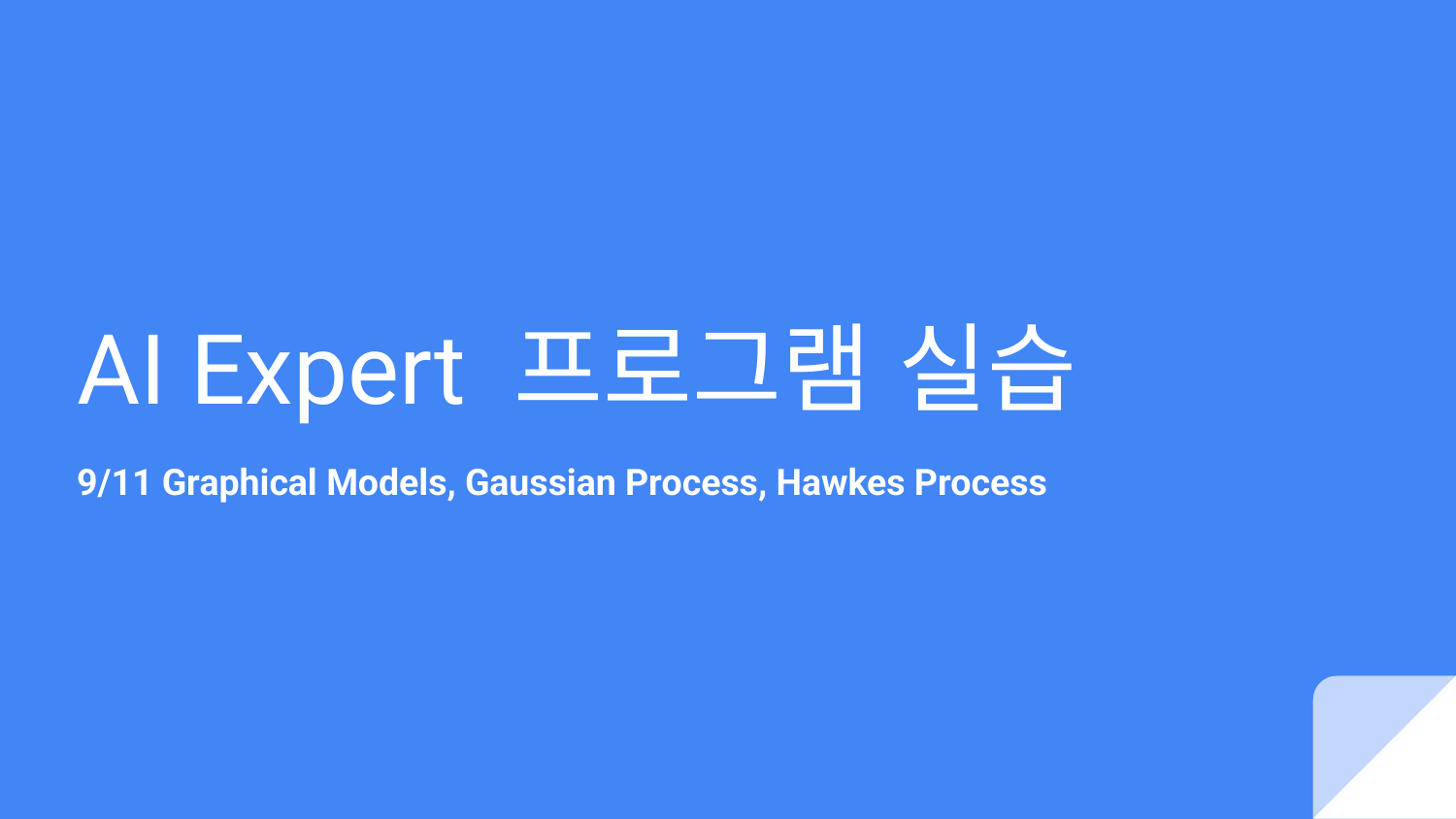

# AI Expert 프로그램 실습
9/11 Graphical Models, Gaussian Process, Hawkes Process